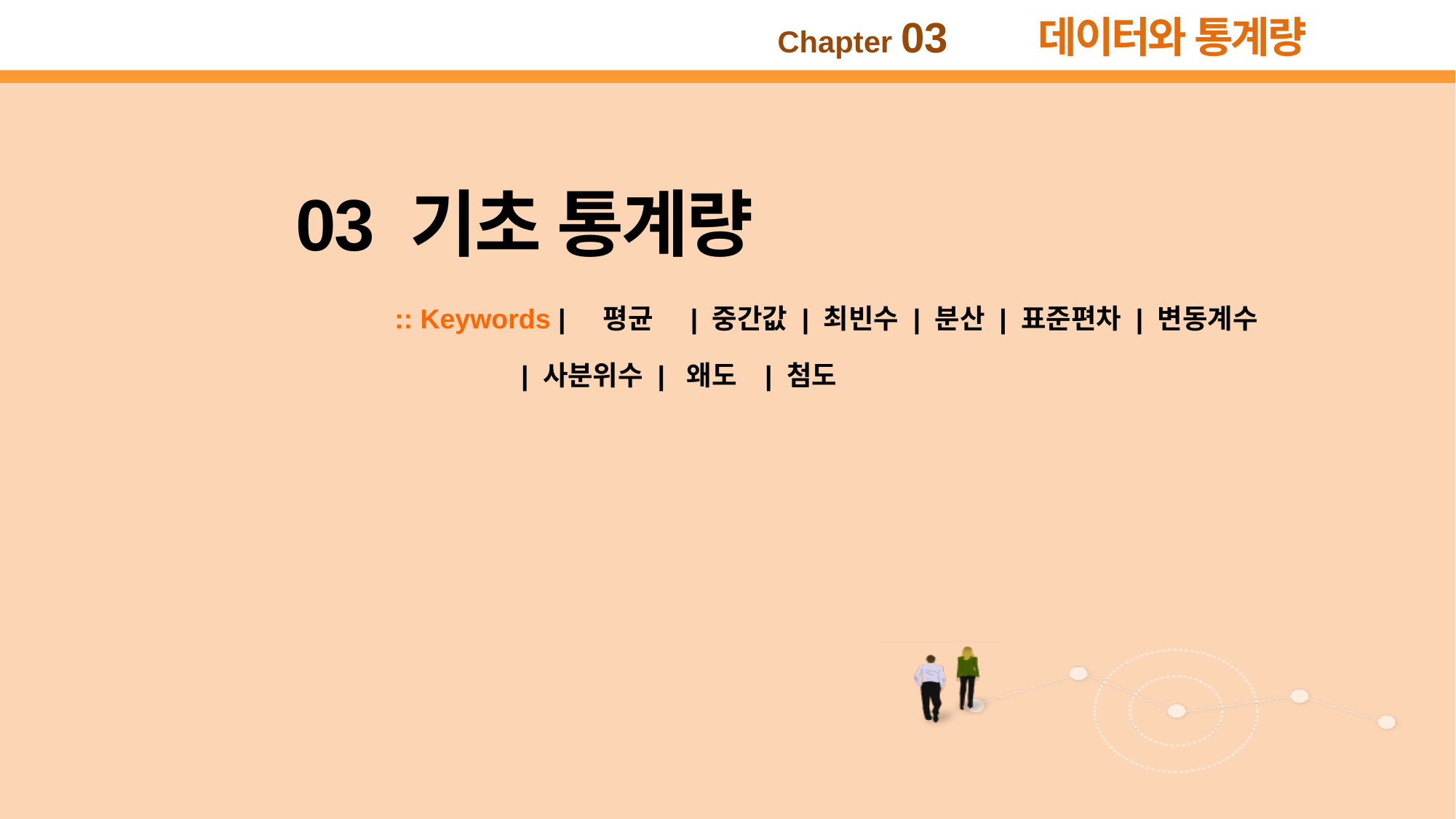

03 기초 통계량
:: Keywords |    평균   | 중간값 | 최빈수 | 분산 | 표준편차 | 변동계수
                 | 사분위수 |  왜도  | 첨도